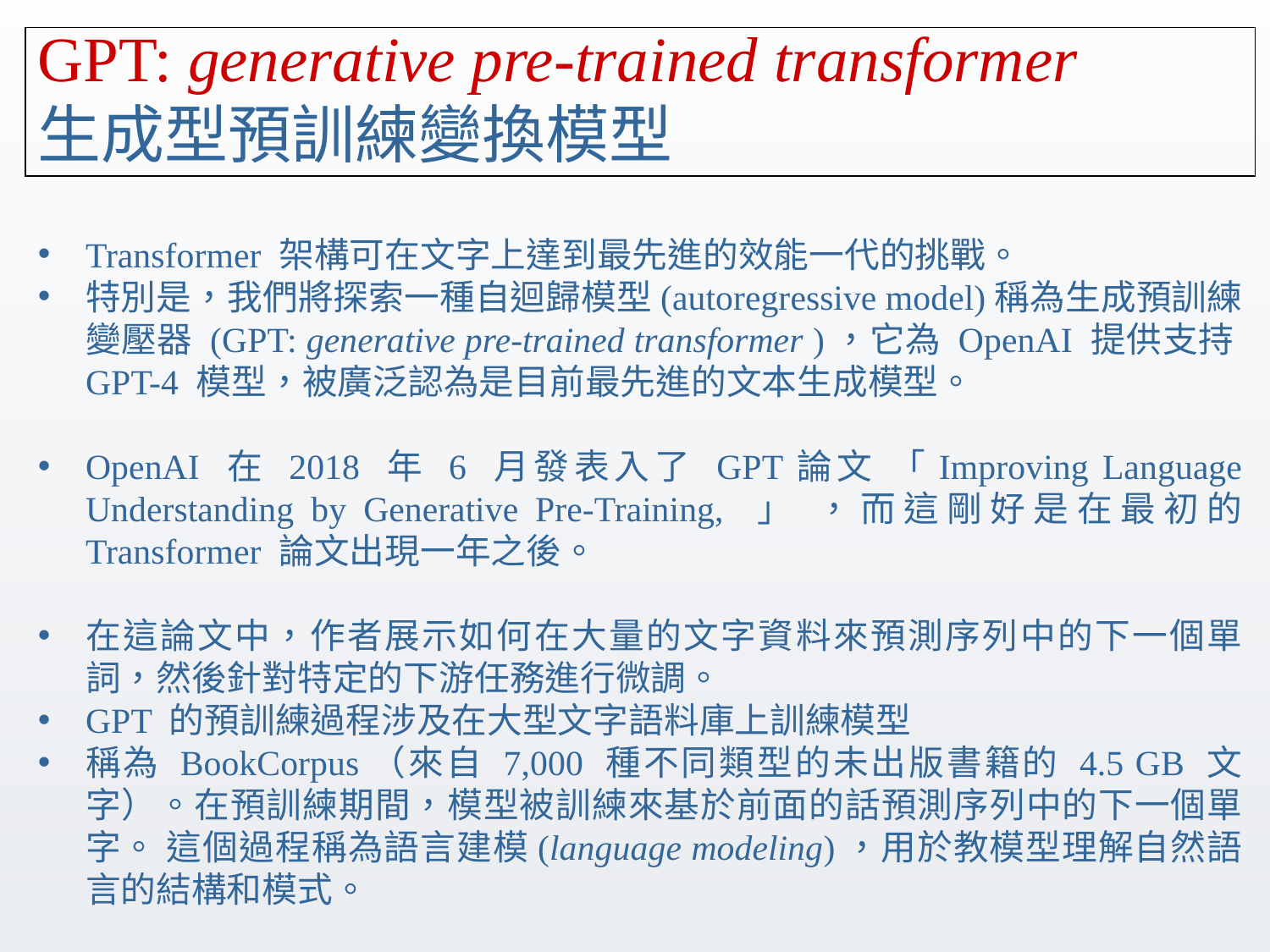

# GPT: generative pre-trained transformer 生成型預訓練變換模型
Transformer 架構可在文字上達到最先進的效能一代的挑戰。
特別是，我們將探索一種自迴歸模型(autoregressive model)稱為生成預訓練變壓器 (GPT: generative pre-trained transformer )，它為 OpenAI 提供支持GPT-4 模型，被廣泛認為是目前最先進的文本生成模型。

OpenAI 在 2018 年 6 月發表入了 GPT論文 「Improving Language Understanding by Generative Pre-Training, 」 ，而這剛好是在最初的 Transformer 論文出現一年之後。

在這論文中，作者展示如何在大量的文字資料來預測序列中的下一個單詞，然後針對特定的下游任務進行微調。
GPT 的預訓練過程涉及在大型文字語料庫上訓練模型
稱為 BookCorpus（來自 7,000 種不同類型的未出版書籍的 4.5 GB 文字）。在預訓練期間，模型被訓練來基於前面的話預測序列中的下一個單字。 這個過程稱為語言建模(language modeling)，用於教模型理解自然語言的結構和模式。